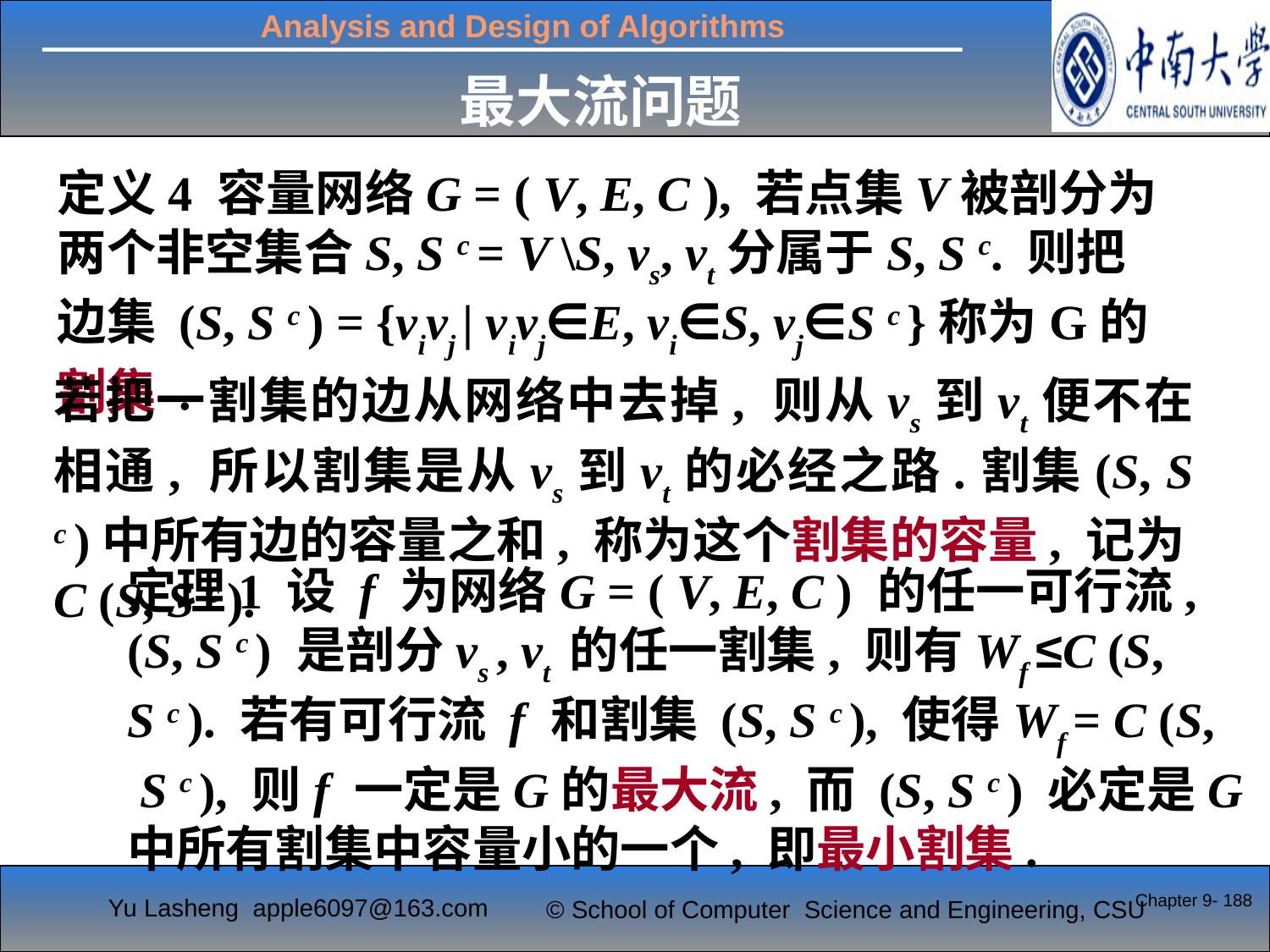

最大流问题
定义4 容量网络G = ( V, E, C ), 若点集V被剖分为两个非空集合S, S c = V \S, vs, vt分属于S, S c. 则把边集 (S, S c ) = {vivj | vivj∈E, vi∈S, vj∈S c }称为G的割集 .
若把一割集的边从网络中去掉, 则从vs到vt便不在相通, 所以割集是从vs到vt的必经之路.割集(S, S c )中所有边的容量之和, 称为这个割集的容量, 记为C (S, S c ).
定理1 设 f 为网络G = ( V, E, C ) 的任一可行流,
(S, S c ) 是剖分vs , vt 的任一割集, 则有Wf ≤C (S,
S c ). 若有可行流 f 和割集 (S, S c ), 使得Wf = C (S,
 S c ), 则f 一定是G的最大流, 而 (S, S c ) 必定是G
中所有割集中容量小的一个, 即最小割集.
Chapter 9- 188